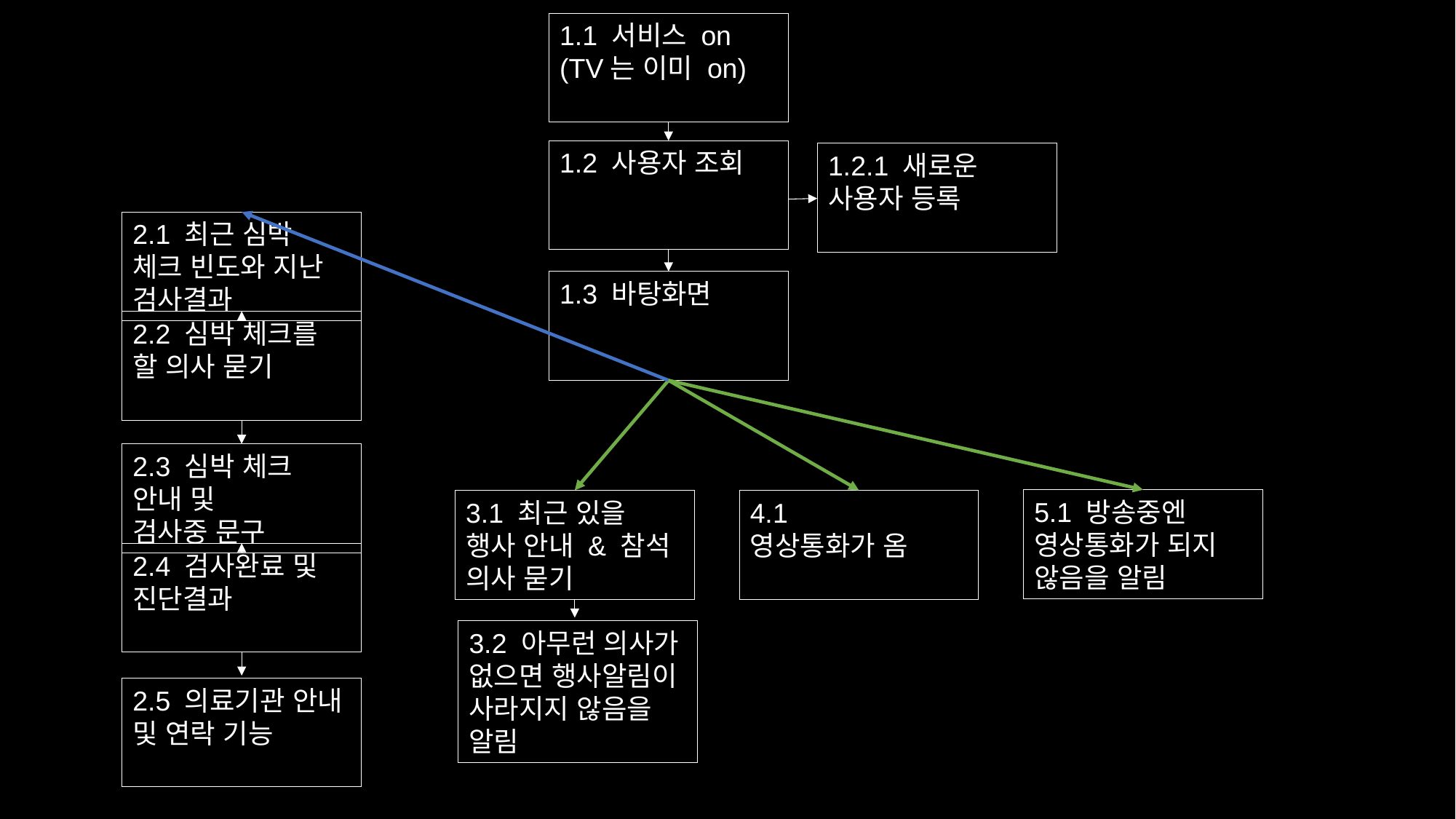

1.1 서비스 on
(TV는 이미 on)

1.2 사용자 조회

1.2.1 새로운
사용자 등록

2.1 최근 심박 체크 빈도와 지난 검사결과
1.3 바탕화면

2.2 심박 체크를 할 의사 묻기

2.3 심박 체크 안내 및
검사중 문구
5.1 방송중엔
영상통화가 되지 않음을 알림
3.1 최근 있을 행사 안내 & 참석
의사 묻기
4.1
영상통화가 옴

2.4 검사완료 및 진단결과

3.2 아무런 의사가 없으면 행사알림이 사라지지 않음을 알림
2.5 의료기관 안내 및 연락 기능